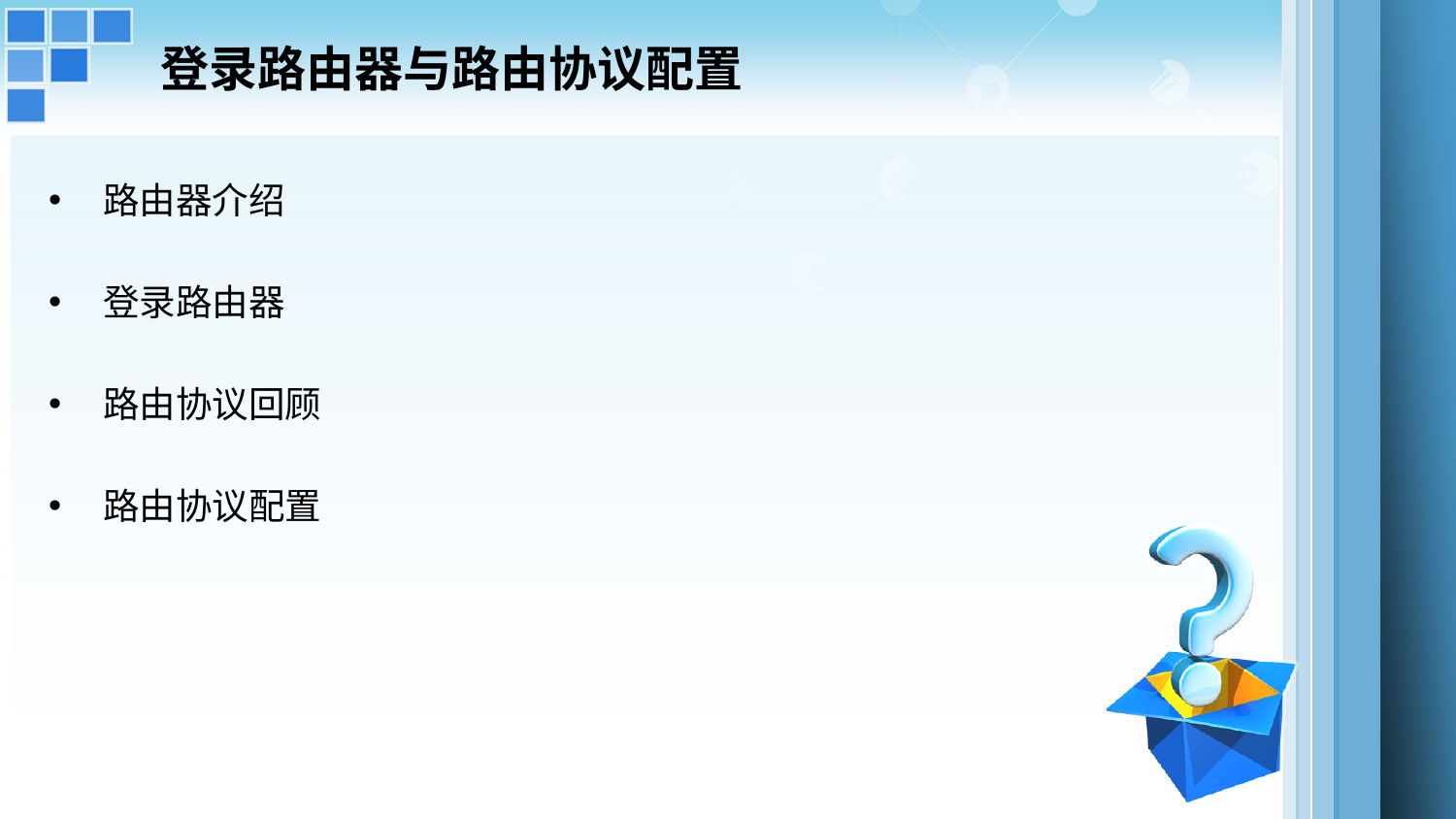

# 登录路由器与路由协议配置
路由器介绍

登录路由器

路由协议回顾

路由协议配置